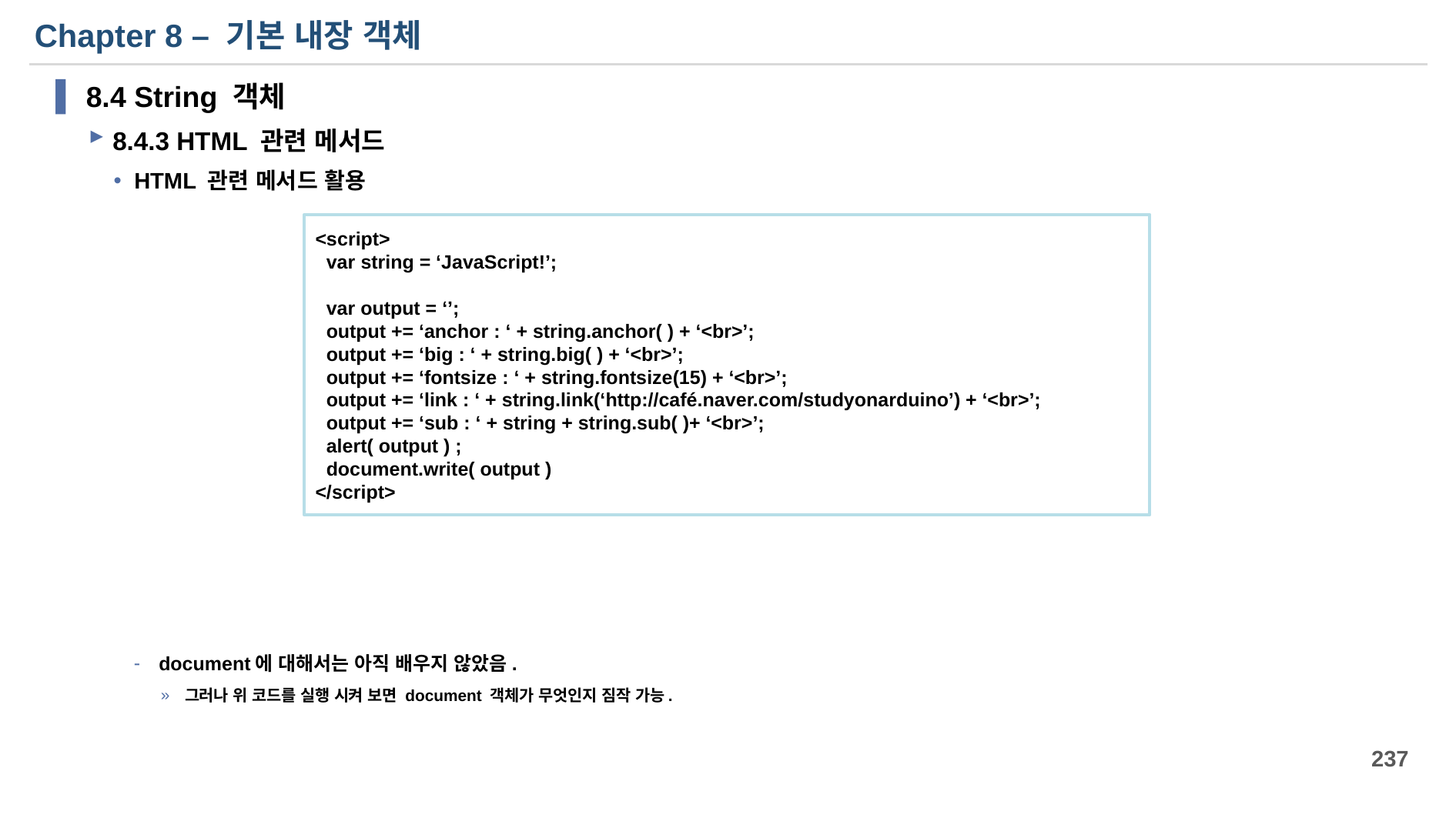

# Chapter 8 – 기본 내장 객체
8.4 String 객체
8.4.3 HTML 관련 메서드
HTML 관련 메서드 활용

document에 대해서는 아직 배우지 않았음.
그러나 위 코드를 실행 시켜 보면 document 객체가 무엇인지 짐작 가능.

<script>
  var string = ‘JavaScript!’;

  var output = ‘’;
  output += ‘anchor : ‘ + string.anchor( ) + ‘<br>’;
  output += ‘big : ‘ + string.big( ) + ‘<br>’;
  output += ‘fontsize : ‘ + string.fontsize(15) + ‘<br>’;
  output += ‘link : ‘ + string.link(‘http://café.naver.com/studyonarduino’) + ‘<br>’;
  output += ‘sub : ‘ + string + string.sub( )+ ‘<br>’;
  alert( output ) ;
  document.write( output )
</script>
237